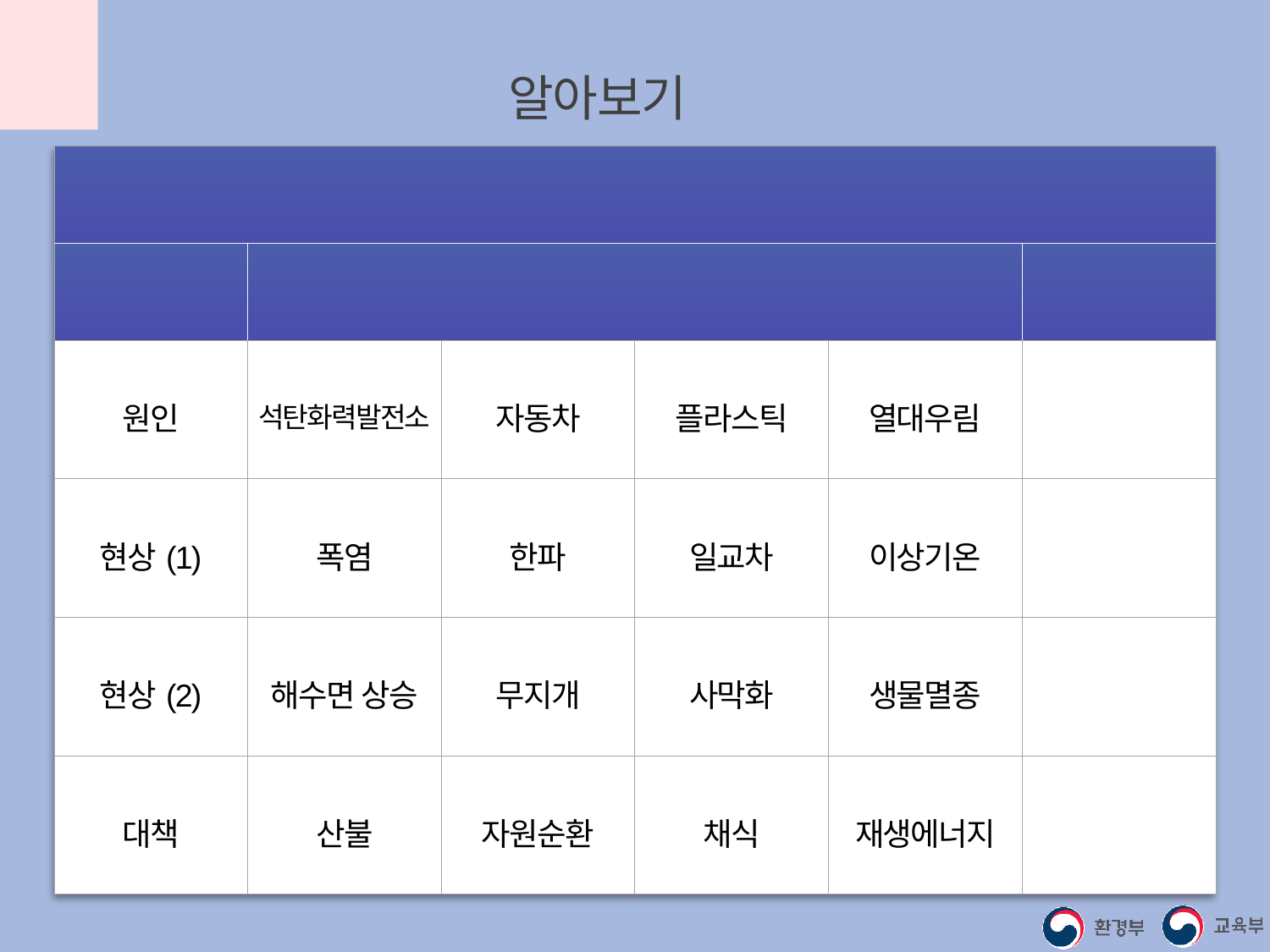

기후변화 관련 단어 알아보기
| 어울리지 않는 하나는? |  |  |  |  |  |
| --- | --- | --- | --- | --- | --- |
| 구분 | 내용 |  |  |  | 이유 |
| 원인 | 석탄화력발전소 | 자동차 | 플라스틱 | 열대우림 |  |
| 현상(1) | 폭염 | 한파 | 일교차 | 이상기온 |  |
| 현상(2) | 해수면 상승 | 무지개 | 사막화 | 생물멸종 |  |
| 대책 | 산불 | 자원순환 | 채식 | 재생에너지 |  |